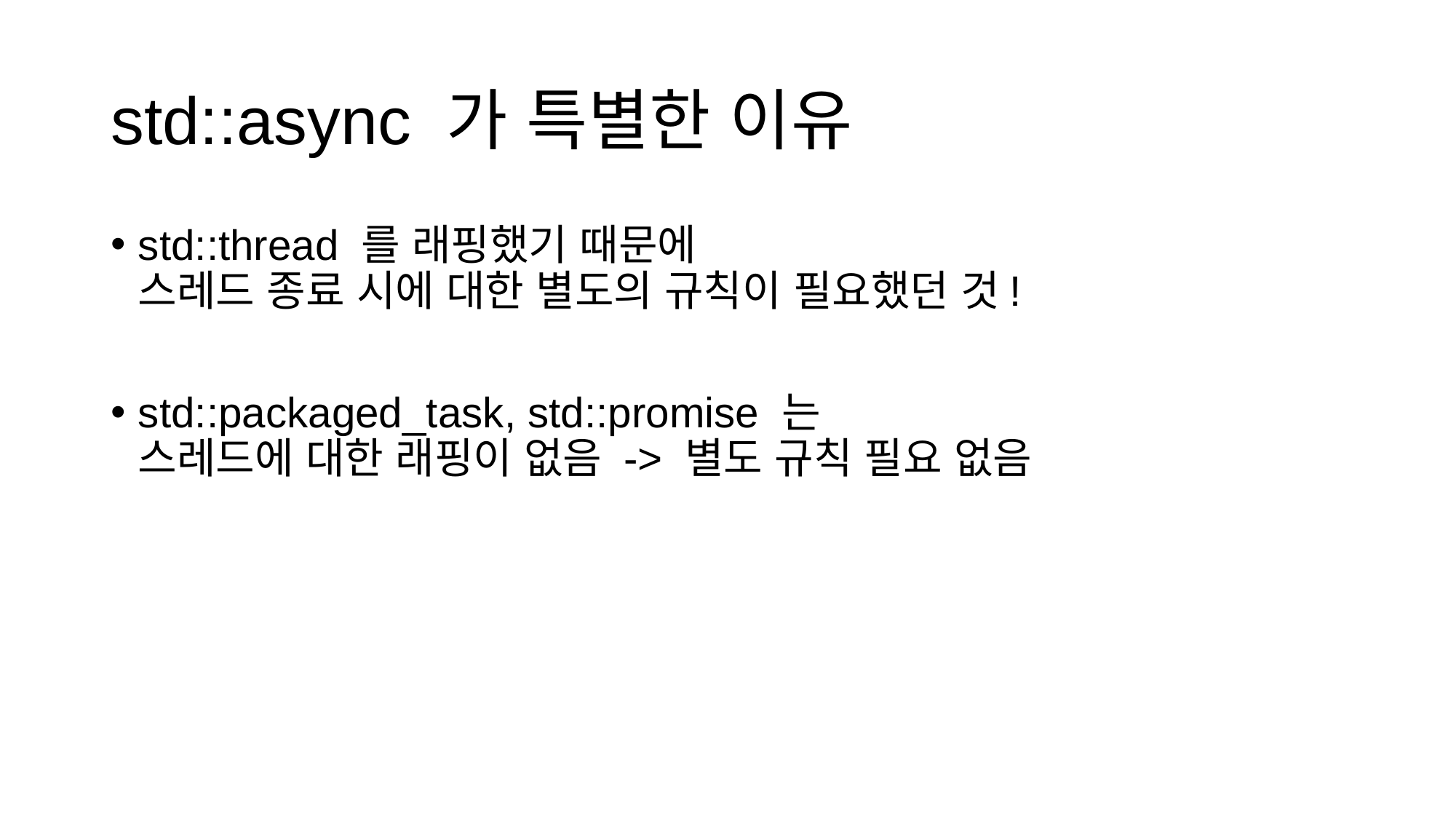

# std::async 가 특별한 이유
std::thread 를 래핑했기 때문에
스레드 종료 시에 대한 별도의 규칙이 필요했던 것!

std::packaged_task, std::promise 는
스레드에 대한 래핑이 없음 -> 별도 규칙 필요 없음